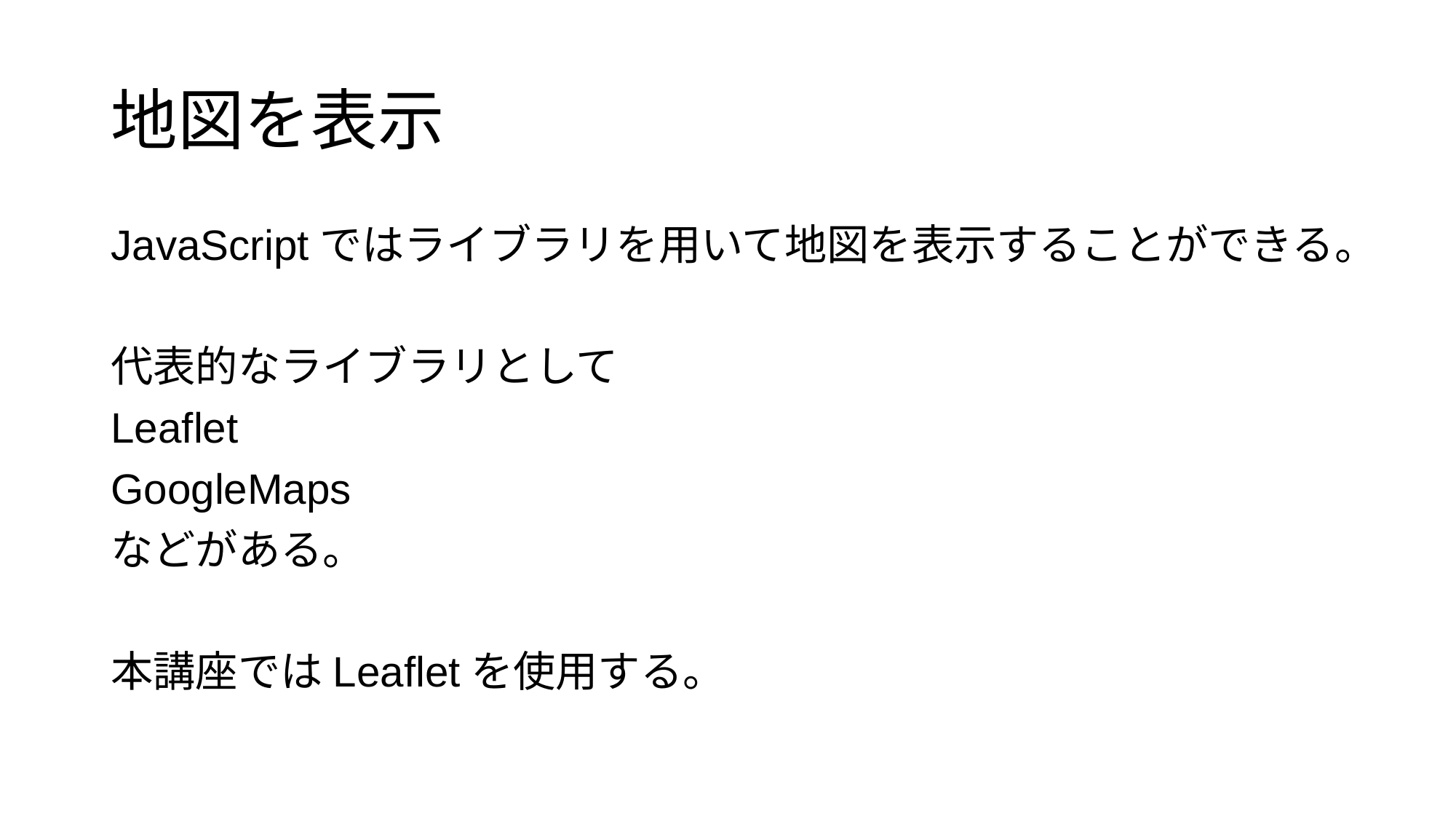

# 地図を表示
JavaScriptではライブラリを用いて地図を表示することができる。

代表的なライブラリとして
Leaflet
GoogleMaps
などがある。

本講座ではLeafletを使用する。